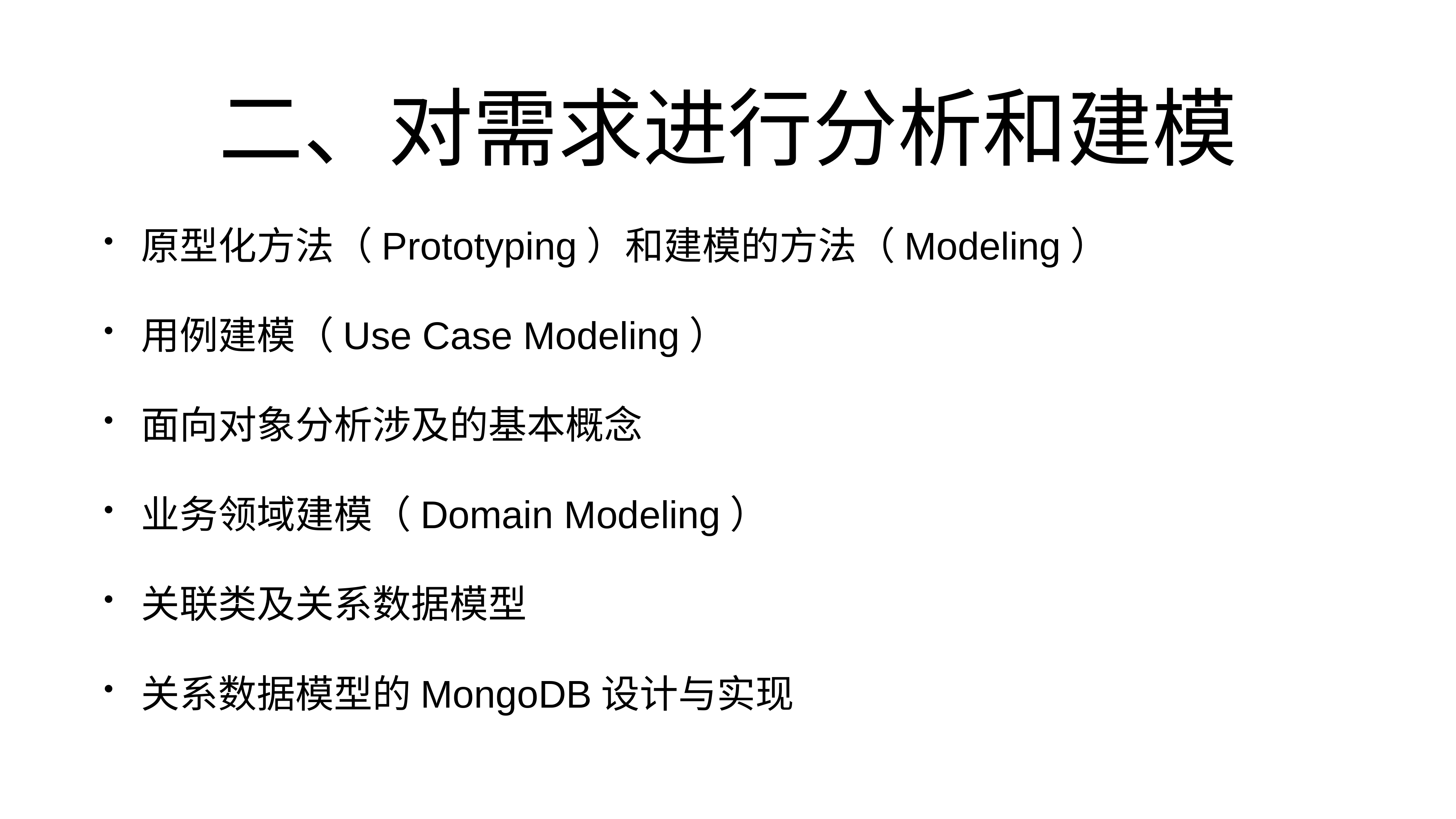

# 二、对需求进行分析和建模
原型化方法（Prototyping）和建模的方法（Modeling）
用例建模（Use Case Modeling）
面向对象分析涉及的基本概念
业务领域建模（Domain Modeling）
关联类及关系数据模型
关系数据模型的MongoDB设计与实现